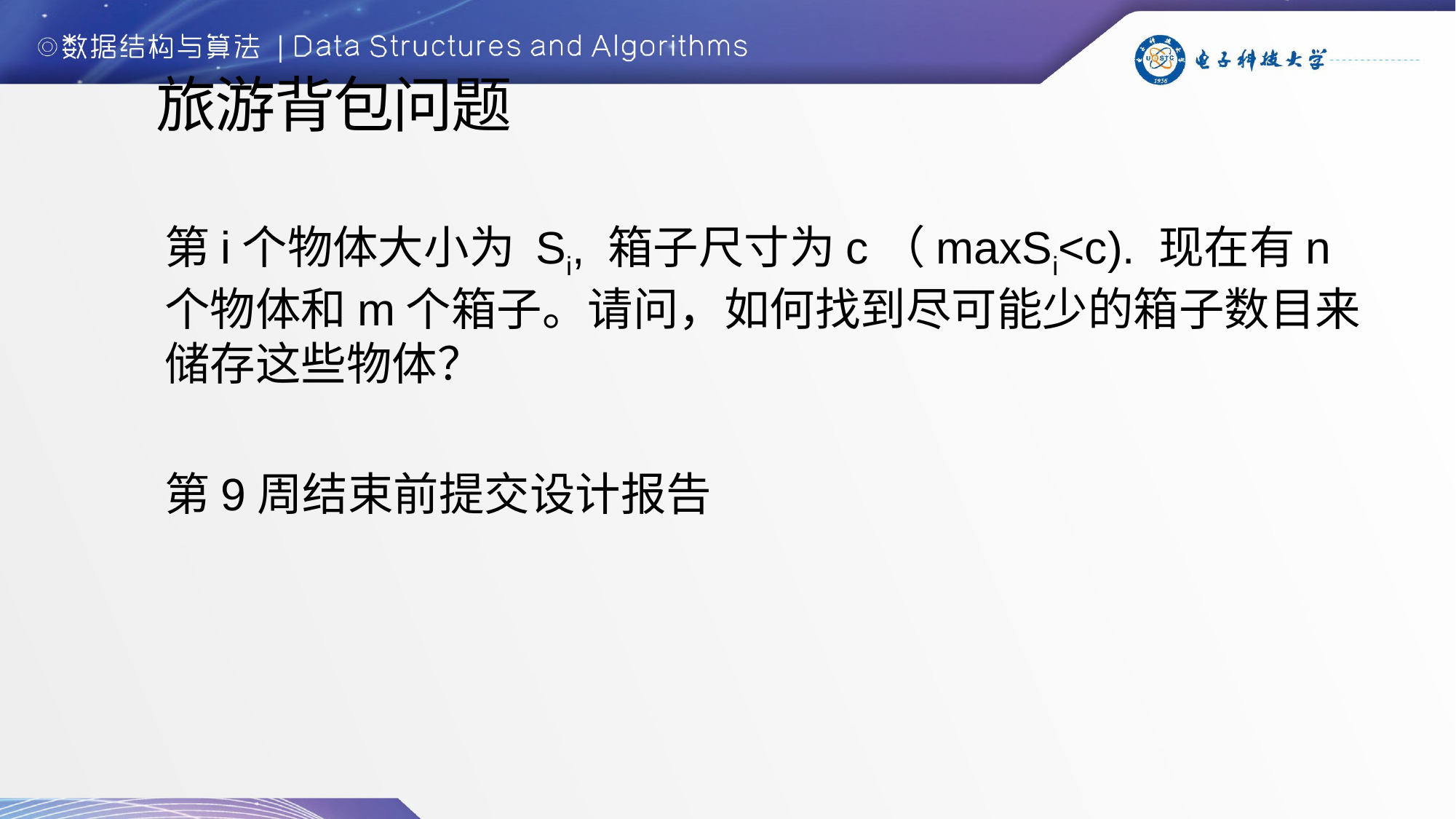

# 旅游背包问题
第i个物体大小为 Si, 箱子尺寸为c（maxSi<c). 现在有n个物体和m个箱子。请问，如何找到尽可能少的箱子数目来储存这些物体？

第9周结束前提交设计报告